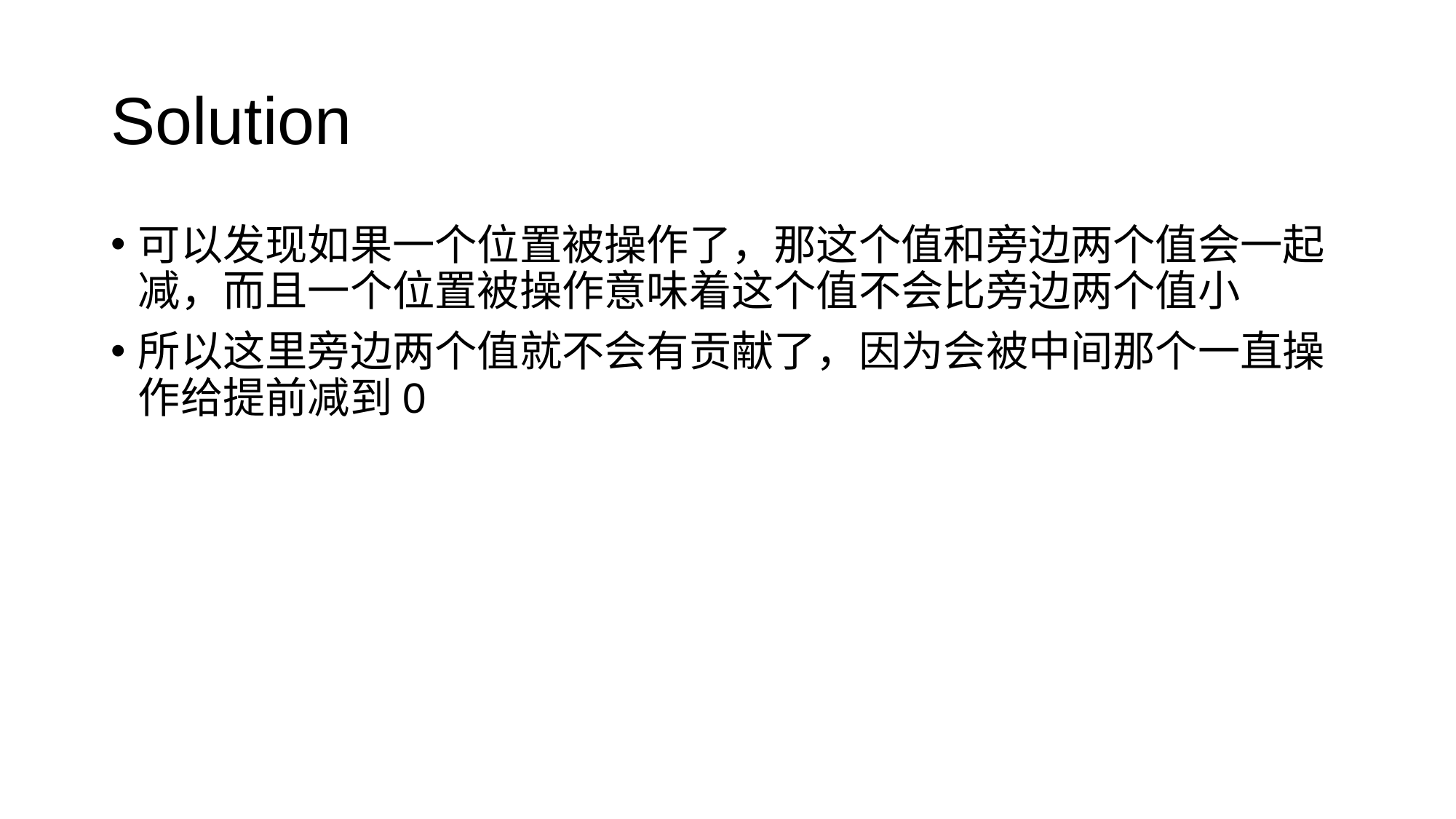

# Solution
可以发现如果一个位置被操作了，那这个值和旁边两个值会一起减，而且一个位置被操作意味着这个值不会比旁边两个值小
所以这里旁边两个值就不会有贡献了，因为会被中间那个一直操作给提前减到0